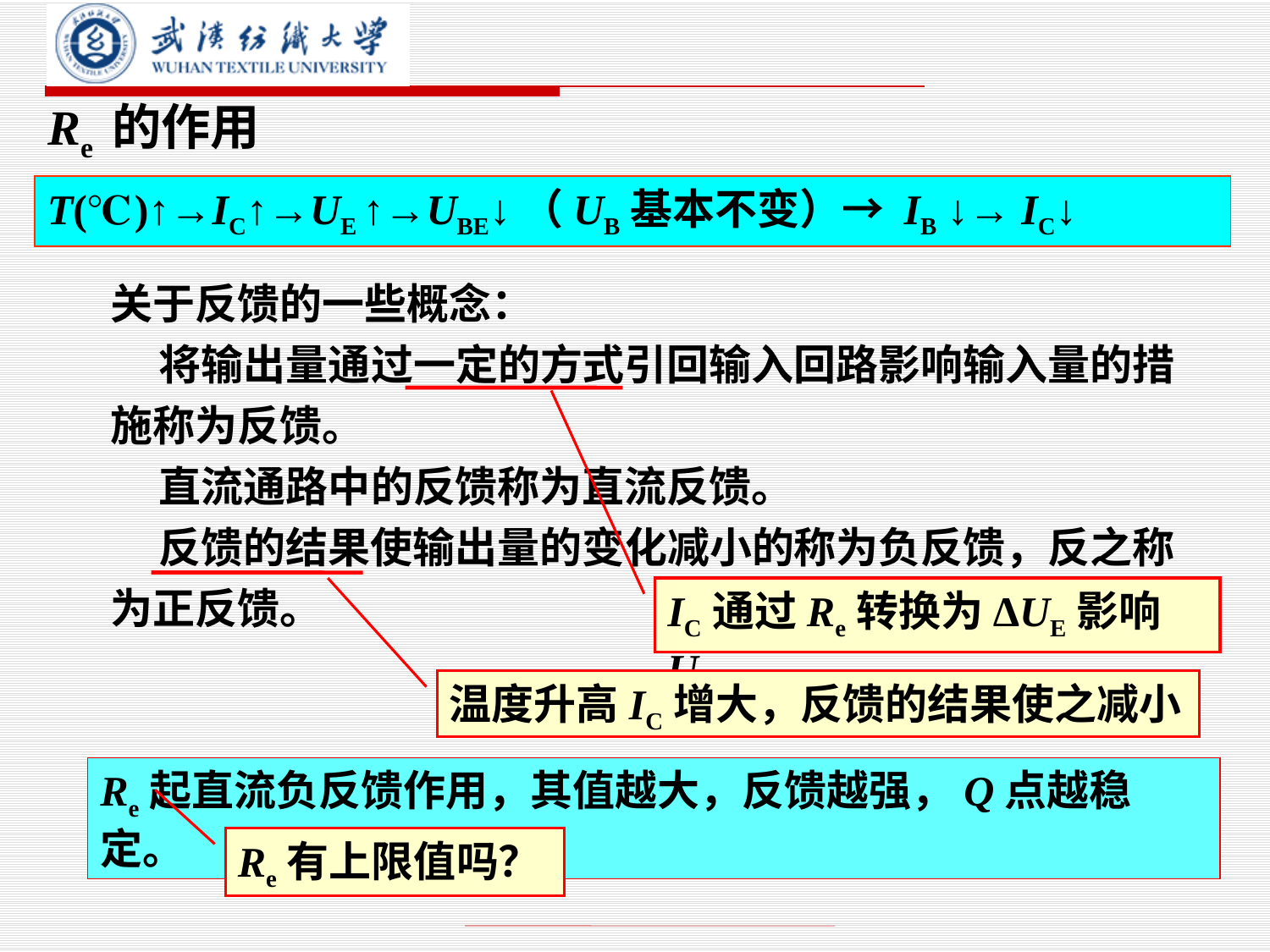

# Re 的作用
T(℃)↑→IC↑→UE ↑→UBE↓（UB基本不变）→ IB ↓→ IC↓
关于反馈的一些概念：
    将输出量通过一定的方式引回输入回路影响输入量的措施称为反馈。
    直流通路中的反馈称为直流反馈。
    反馈的结果使输出量的变化减小的称为负反馈，反之称为正反馈。

IC通过Re转换为ΔUE影响UBE

温度升高IC增大，反馈的结果使之减小
Re起直流负反馈作用，其值越大，反馈越强，Q点越稳定。
Re有上限值吗？